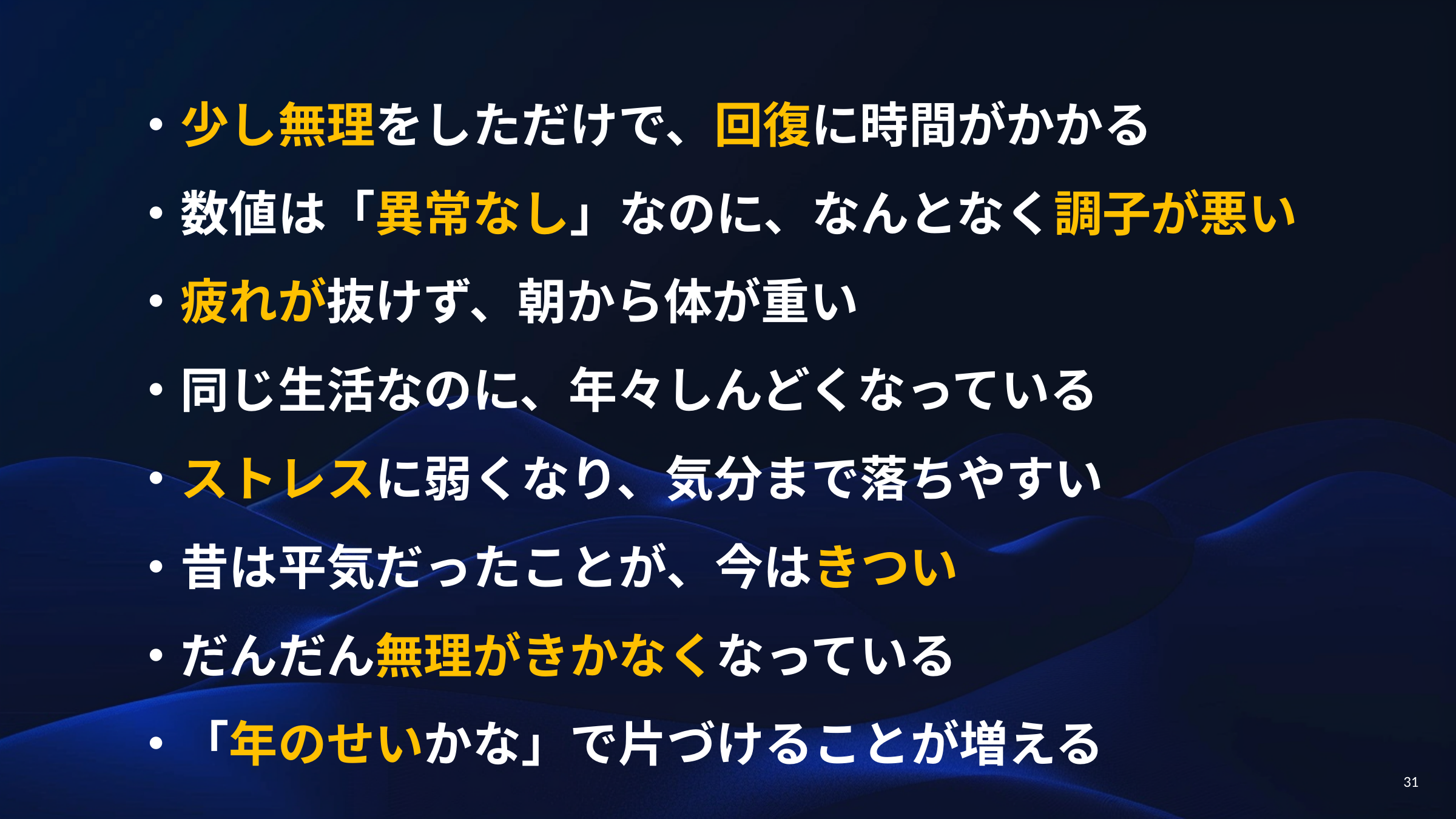

・少し無理をしただけで、回復に時間がかかる
・数値は「異常なし」なのに、なんとなく調子が悪い
・疲れが抜けず、朝から体が重い
・同じ生活なのに、年々しんどくなっている
・ストレスに弱くなり、気分まで落ちやすい
・昔は平気だったことが、今はきつい
・だんだん無理がきかなくなっている
・「年のせいかな」で片づけることが増える
31